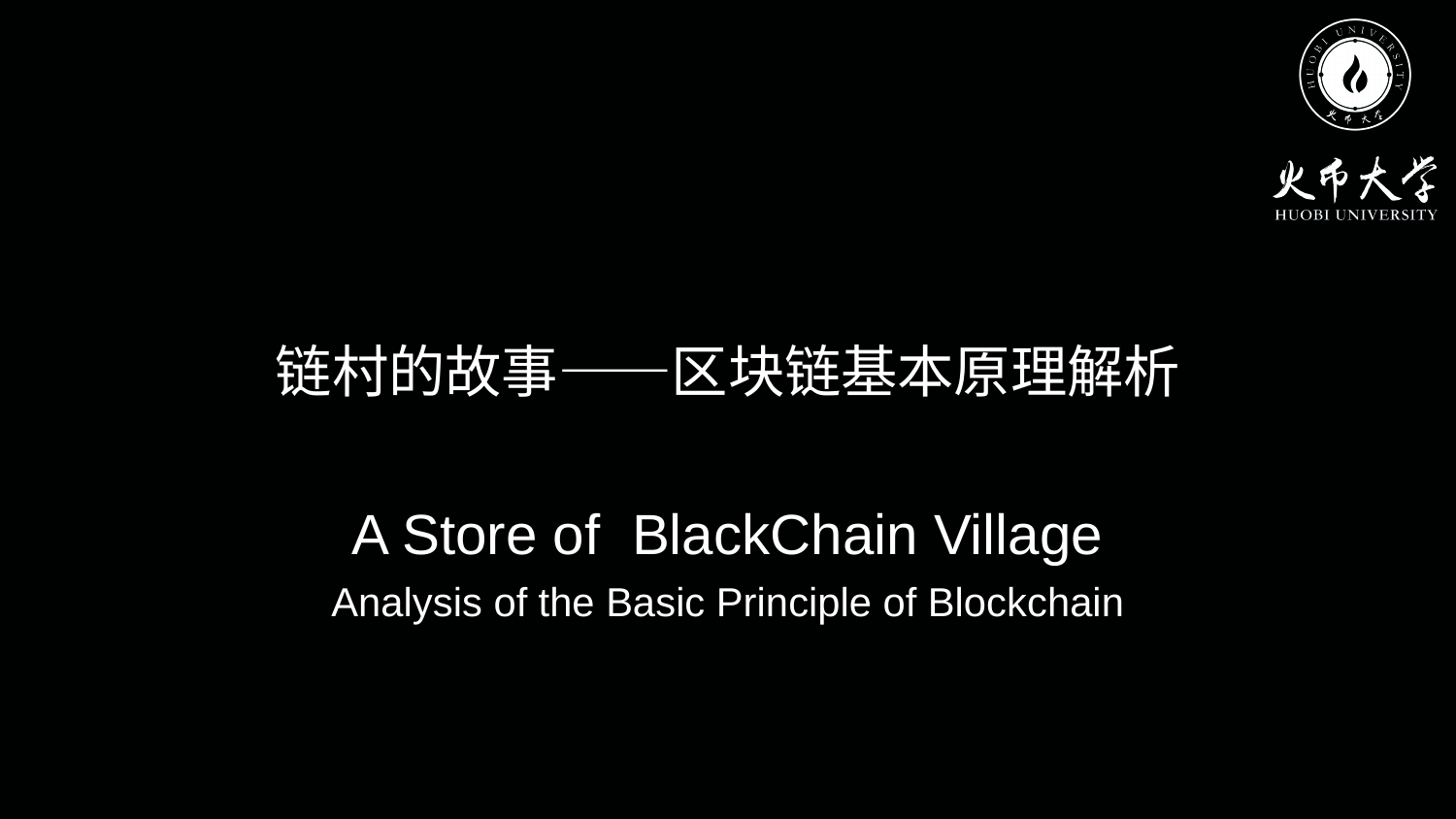

# 链村的故事——区块链基本原理解析 A Store of  BlackChain Village Analysis of the Basic Principle of Blockchain